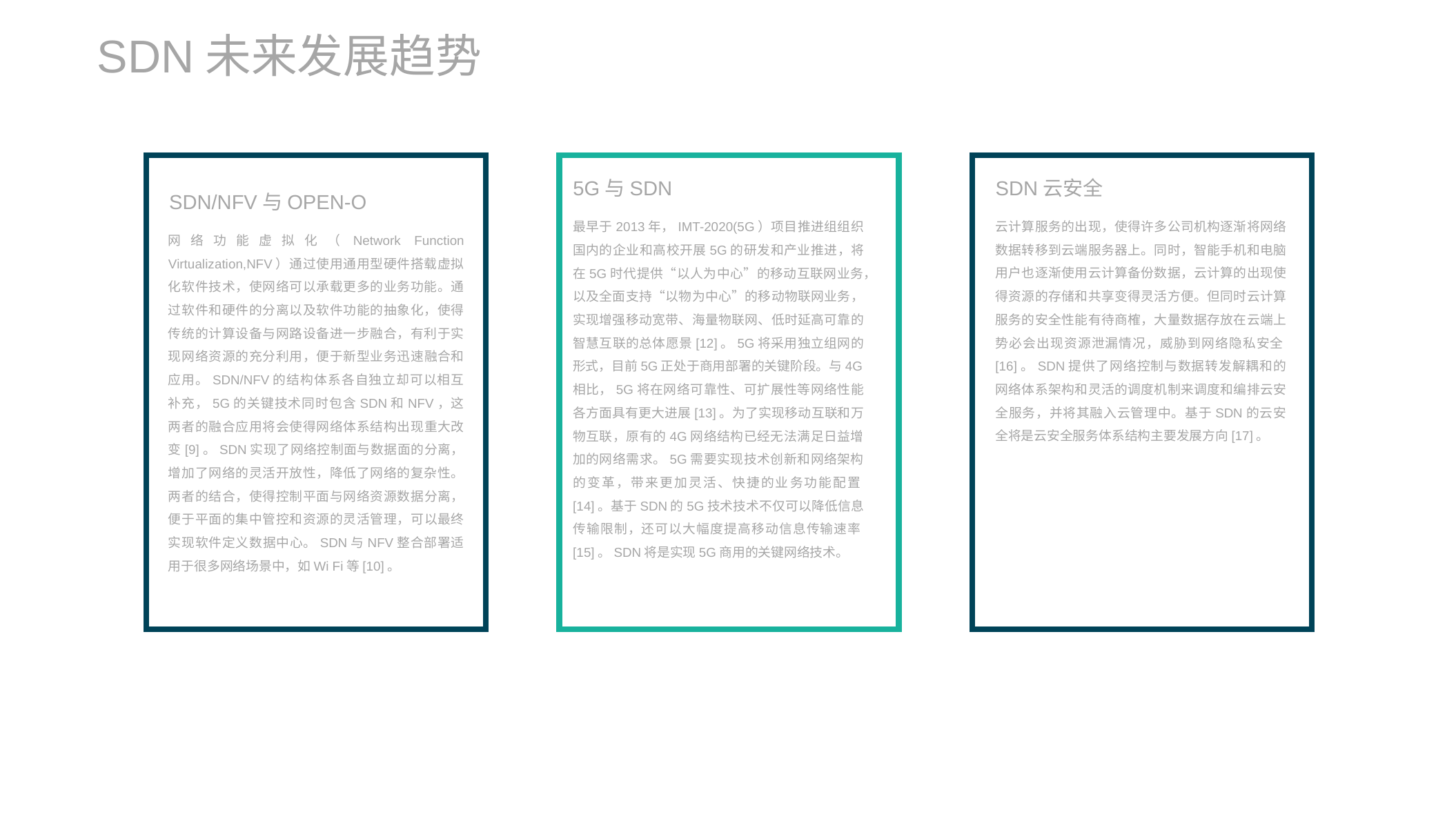

SDN未来发展趋势

5G与SDN
最早于2013年，IMT-2020(5G）项目推进组组织国内的企业和高校开展5G的研发和产业推进，将在5G时代提供“以人为中心”的移动互联网业务，以及全面支持“以物为中心”的移动物联网业务，实现增强移动宽带、海量物联网、低时延高可靠的智慧互联的总体愿景[12]。5G将采用独立组网的形式，目前5G正处于商用部署的关键阶段。与4G相比，5G将在网络可靠性、可扩展性等网络性能各方面具有更大进展[13]。为了实现移动互联和万物互联，原有的4G网络结构已经无法满足日益增加的网络需求。5G需要实现技术创新和网络架构的变革，带来更加灵活、快捷的业务功能配置[14]。基于SDN的5G技术技术不仅可以降低信息传输限制，还可以大幅度提高移动信息传输速率[15]。SDN将是实现5G商用的关键网络技术。
SDN云安全
云计算服务的出现，使得许多公司机构逐渐将网络数据转移到云端服务器上。同时，智能手机和电脑用户也逐渐使用云计算备份数据，云计算的出现使得资源的存储和共享变得灵活方便。但同时云计算服务的安全性能有待商榷，大量数据存放在云端上势必会出现资源泄漏情况，威胁到网络隐私安全[16]。SDN提供了网络控制与数据转发解耦和的网络体系架构和灵活的调度机制来调度和编排云安全服务，并将其融入云管理中。基于SDN的云安全将是云安全服务体系结构主要发展方向[17]。
SDN/NFV与OPEN-O
网络功能虚拟化（Network Function Virtualization,NFV）通过使用通用型硬件搭载虚拟化软件技术，使网络可以承载更多的业务功能。通过软件和硬件的分离以及软件功能的抽象化，使得传统的计算设备与网路设备进一步融合，有利于实现网络资源的充分利用，便于新型业务迅速融合和应用。SDN/NFV的结构体系各自独立却可以相互补充，5G的关键技术同时包含SDN和NFV，这两者的融合应用将会使得网络体系结构出现重大改变[9]。SDN实现了网络控制面与数据面的分离，增加了网络的灵活开放性，降低了网络的复杂性。两者的结合，使得控制平面与网络资源数据分离，便于平面的集中管控和资源的灵活管理，可以最终实现软件定义数据中心。SDN与NFV整合部署适用于很多网络场景中，如Wi Fi等[10]。